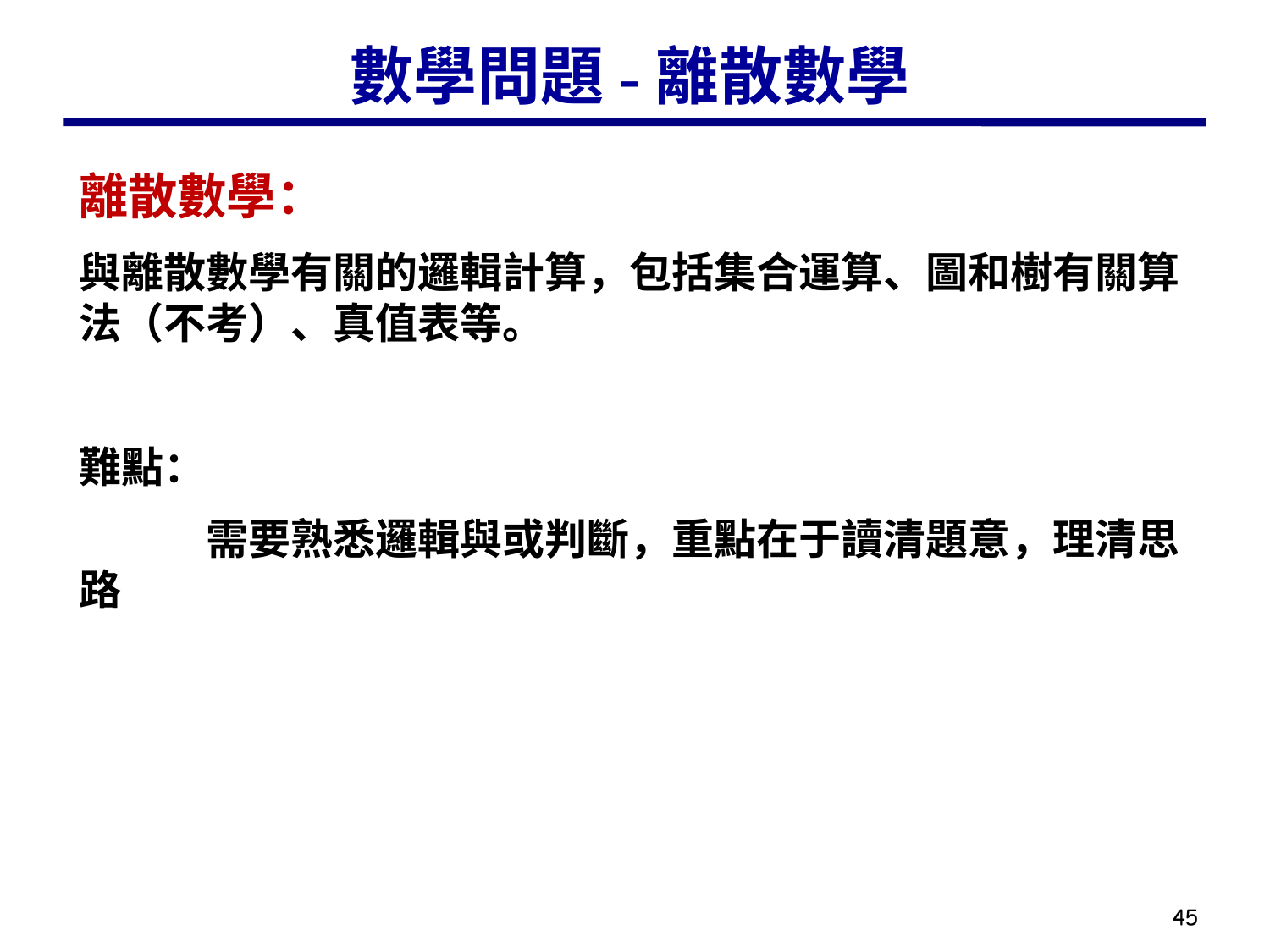

# 數學問題-離散數學
離散數學：
與離散數學有關的邏輯計算，包括集合運算、圖和樹有關算法（不考）、真值表等。

難點：
	需要熟悉邏輯與或判斷，重點在于讀清題意，理清思路